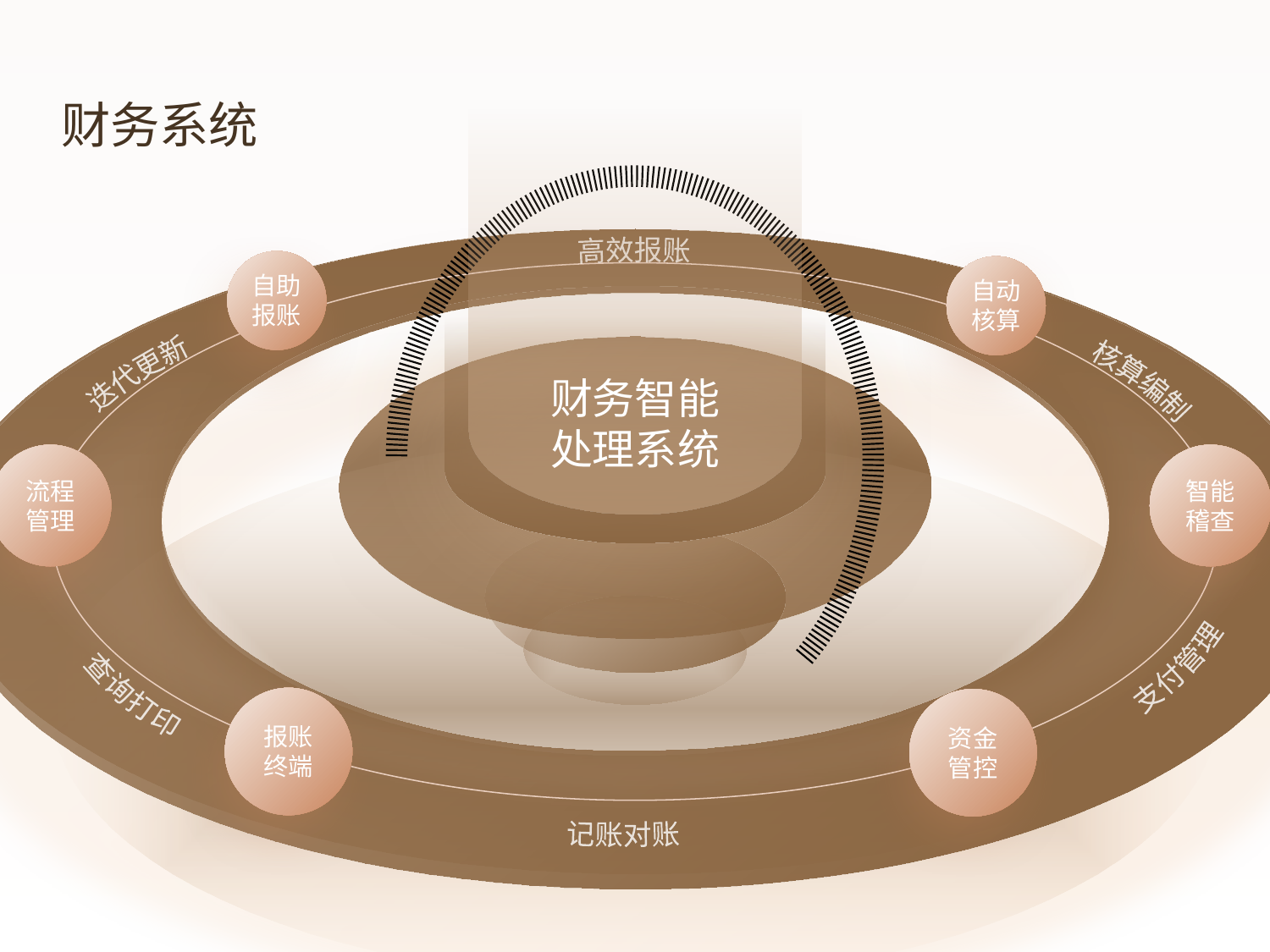

财务系统

|||||||||||||||||||||||||||||||||||||||||||||||||||||||||||||||||||||||||||||||||||||||||||||||||||||||||||||||||||||||||||||||||||||||||||||||||||||||||||||||||||||||||||||||||||||||||||||||||||

高效报账
支付管理
核算编制
迭代更新
查询打印
记账对账

自助
报账

自动
核算
财务智能
处理系统

流程
管理

智能
稽查

报账
终端

资金
管控